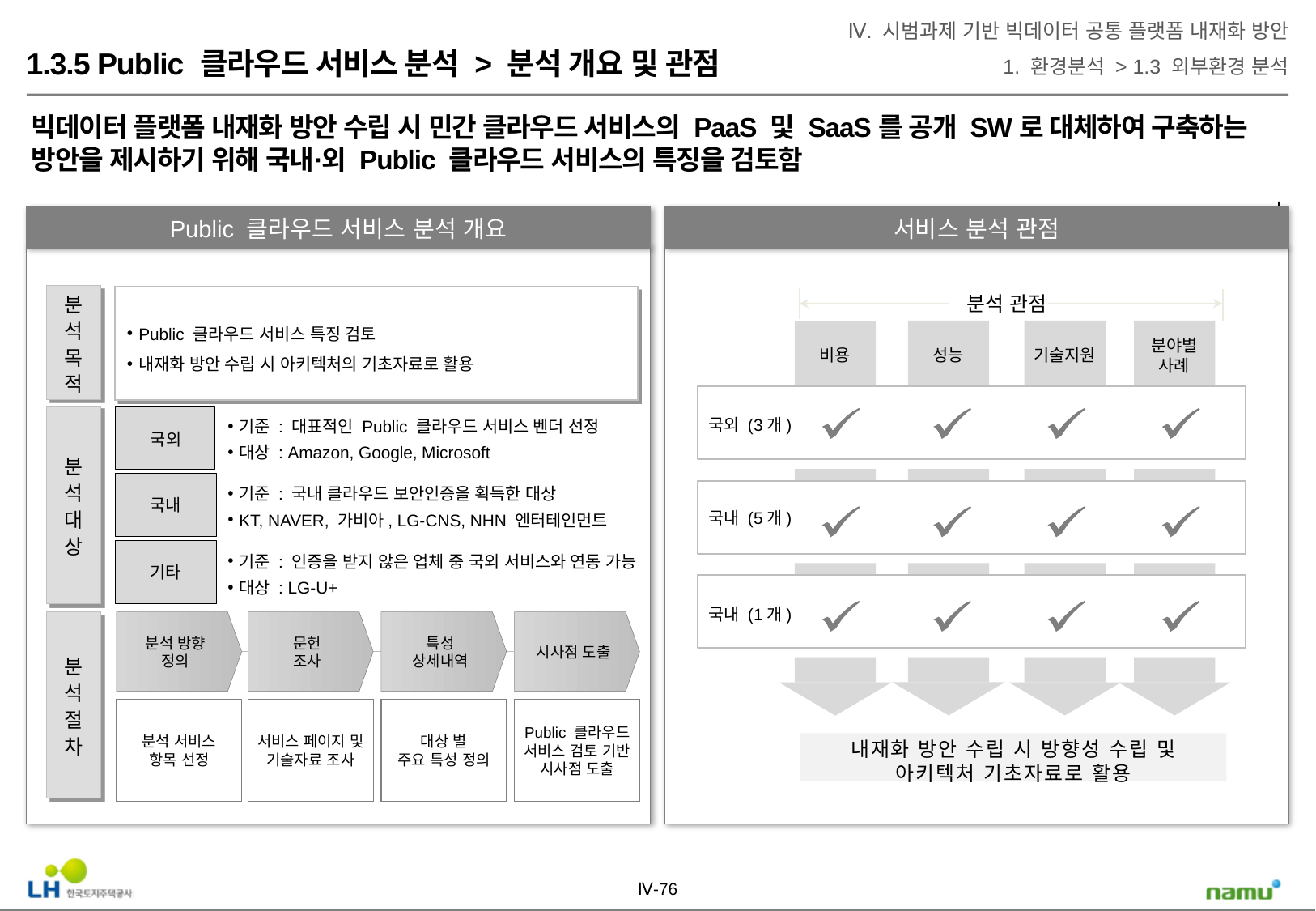

Ⅳ. 시범과제 기반 빅데이터 공통 플랫폼 내재화 방안
1. 환경분석 > 1.3 외부환경 분석
1.3.5 Public 클라우드 서비스 분석 > 분석 개요 및 관점
빅데이터 플랫폼 내재화 방안 수립 시 민간 클라우드 서비스의 PaaS 및 SaaS를 공개 SW로 대체하여 구축하는 방안을 제시하기 위해 국내∙외 Public 클라우드 서비스의 특징을 검토함
Public 클라우드 서비스 분석 개요
서비스 분석 관점

분석 관점

분
석
목
적
Public 클라우드 서비스 특징 검토
내재화 방안 수립 시 아키텍처의 기초자료로 활용

분야별
사례
비용
성능
기술지원

국외
분
석
대
상

기준 : 대표적인 Public 클라우드 서비스 벤더 선정
대상 : Amazon, Google, Microsoft
국외 (3개)
국내
기준 : 국내 클라우드 보안인증을 획득한 대상
KT, NAVER, 가비아, LG-CNS, NHN 엔터테인먼트

국내 (5개)

기타
기준 : 인증을 받지 않은 업체 중 국외 서비스와 연동 가능
대상 : LG-U+

국내 (1개)

분
석
절
차
분석 방향
정의
문헌
조사
특성
상세내역
시사점 도출
분석 서비스
항목 선정
서비스 페이지 및
기술자료 조사
대상 별
주요 특성 정의
Public 클라우드
서비스 검토 기반
시사점 도출
내재화 방안 수립 시 방향성 수립 및
아키텍처 기초자료로 활용